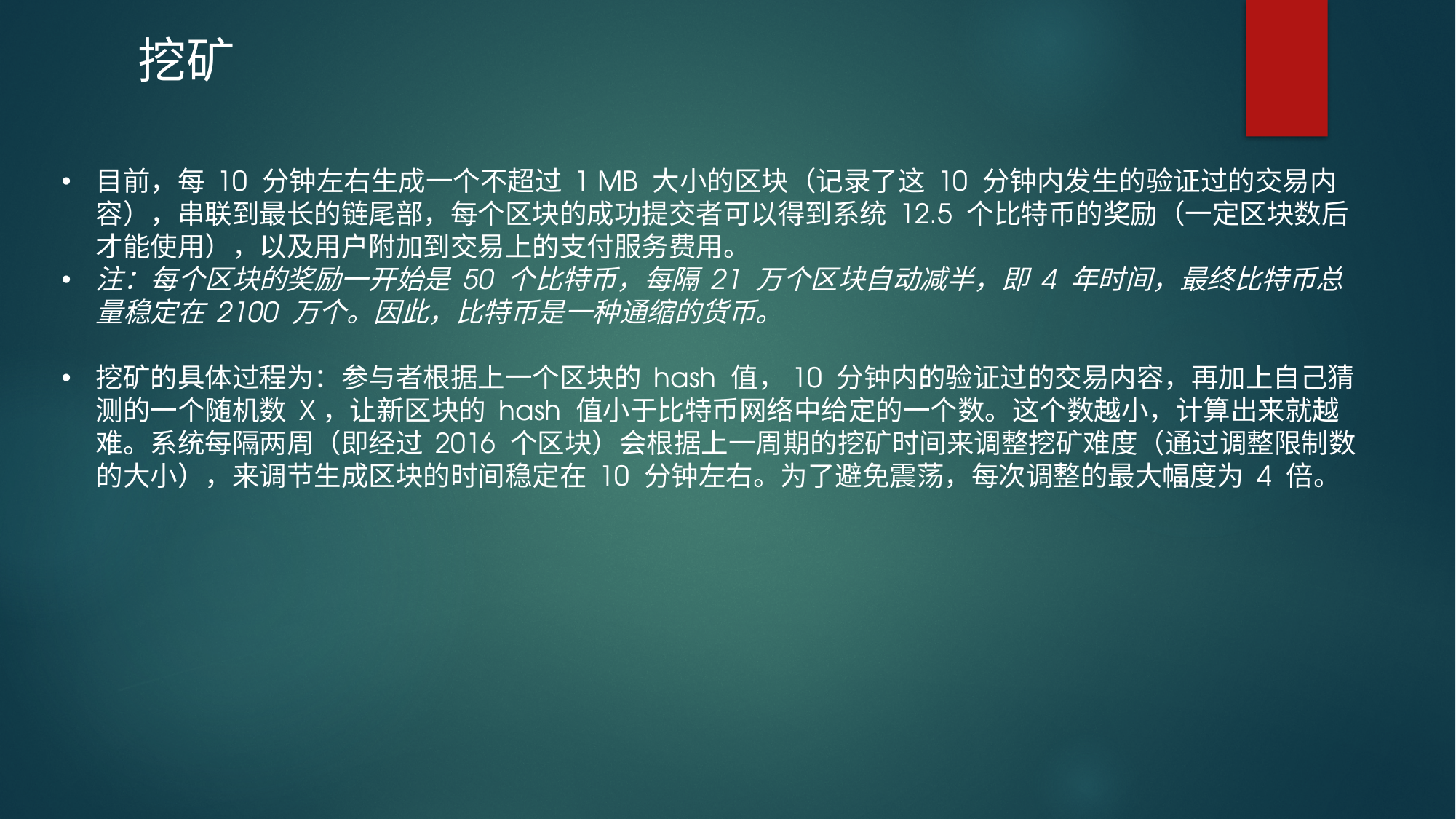

挖矿
目前，每 10 分钟左右生成一个不超过 1 MB 大小的区块（记录了这 10 分钟内发生的验证过的交易内容），串联到最长的链尾部，每个区块的成功提交者可以得到系统 12.5 个比特币的奖励（一定区块数后才能使用），以及用户附加到交易上的支付服务费用。
注：每个区块的奖励一开始是 50 个比特币，每隔 21 万个区块自动减半，即 4 年时间，最终比特币总量稳定在 2100 万个。因此，比特币是一种通缩的货币。

挖矿的具体过程为：参与者根据上一个区块的 hash 值，10 分钟内的验证过的交易内容，再加上自己猜测的一个随机数 X，让新区块的 hash 值小于比特币网络中给定的一个数。这个数越小，计算出来就越难。系统每隔两周（即经过 2016 个区块）会根据上一周期的挖矿时间来调整挖矿难度（通过调整限制数的大小），来调节生成区块的时间稳定在 10 分钟左右。为了避免震荡，每次调整的最大幅度为 4 倍。

RESTRICTED